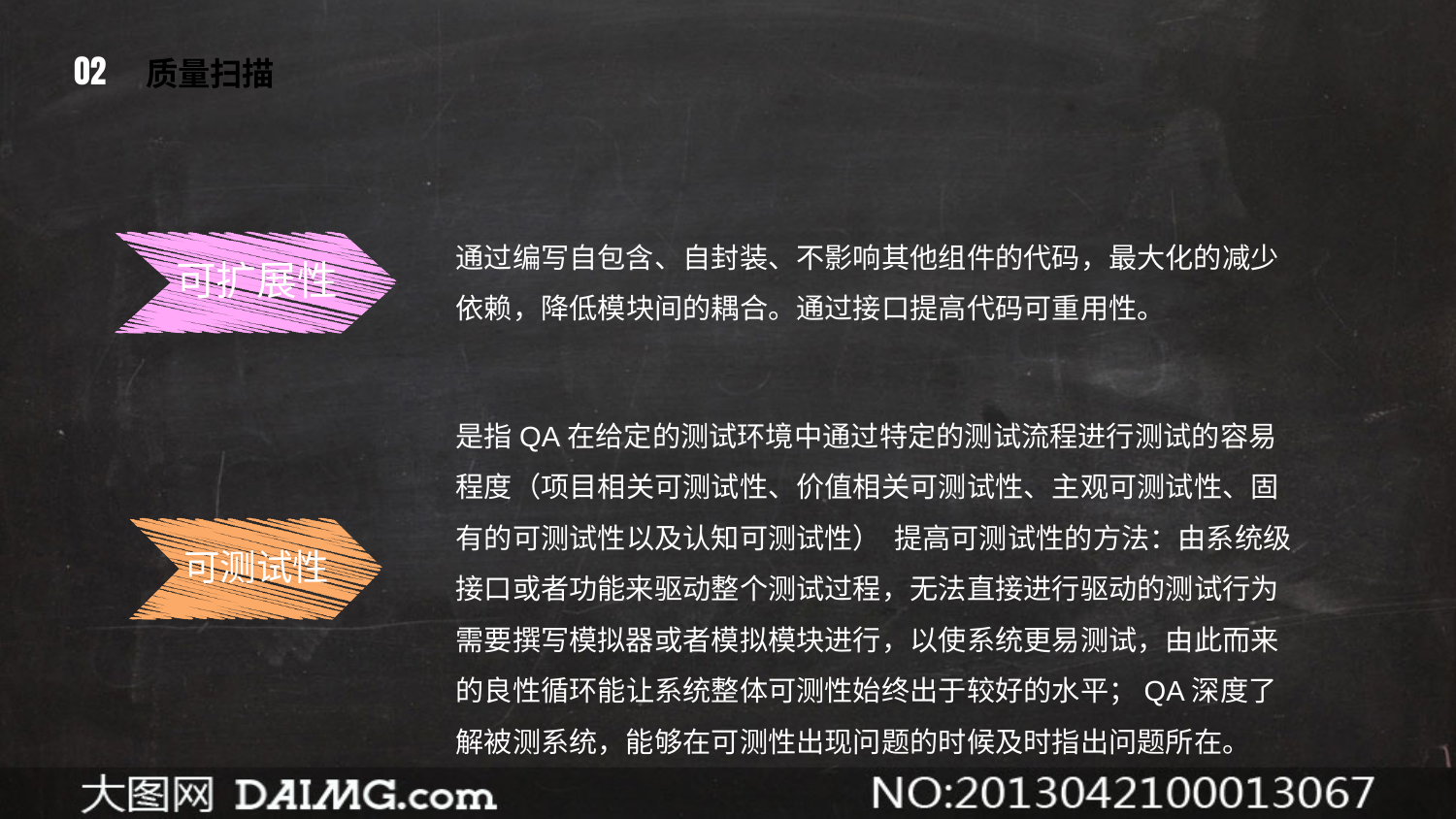

02
质量扫描
通过编写自包含、自封装、不影响其他组件的代码，最大化的减少依赖，降低模块间的耦合。通过接口提高代码可重用性。
可扩展性
是指QA在给定的测试环境中通过特定的测试流程进行测试的容易程度（项目相关可测试性、价值相关可测试性、主观可测试性、固有的可测试性以及认知可测试性）  提高可测试性的方法：由系统级接口或者功能来驱动整个测试过程，无法直接进行驱动的测试行为需要撰写模拟器或者模拟模块进行，以使系统更易测试，由此而来的良性循环能让系统整体可测性始终出于较好的水平；QA深度了解被测系统，能够在可测性出现问题的时候及时指出问题所在。
可测试性